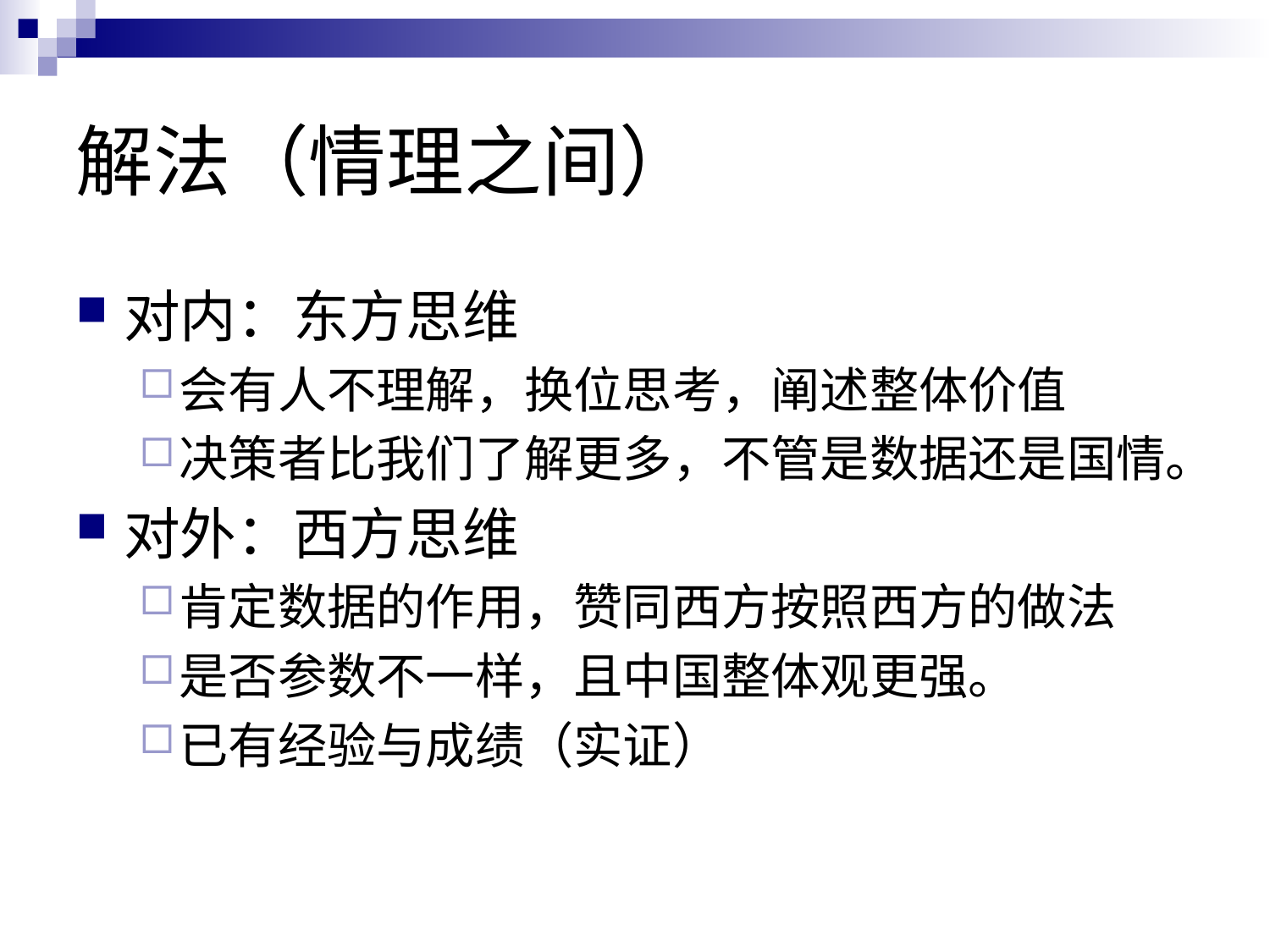

# 解法（情理之间）
对内：东方思维
会有人不理解，换位思考，阐述整体价值
决策者比我们了解更多，不管是数据还是国情。
对外：西方思维
肯定数据的作用，赞同西方按照西方的做法
是否参数不一样，且中国整体观更强。
已有经验与成绩（实证）